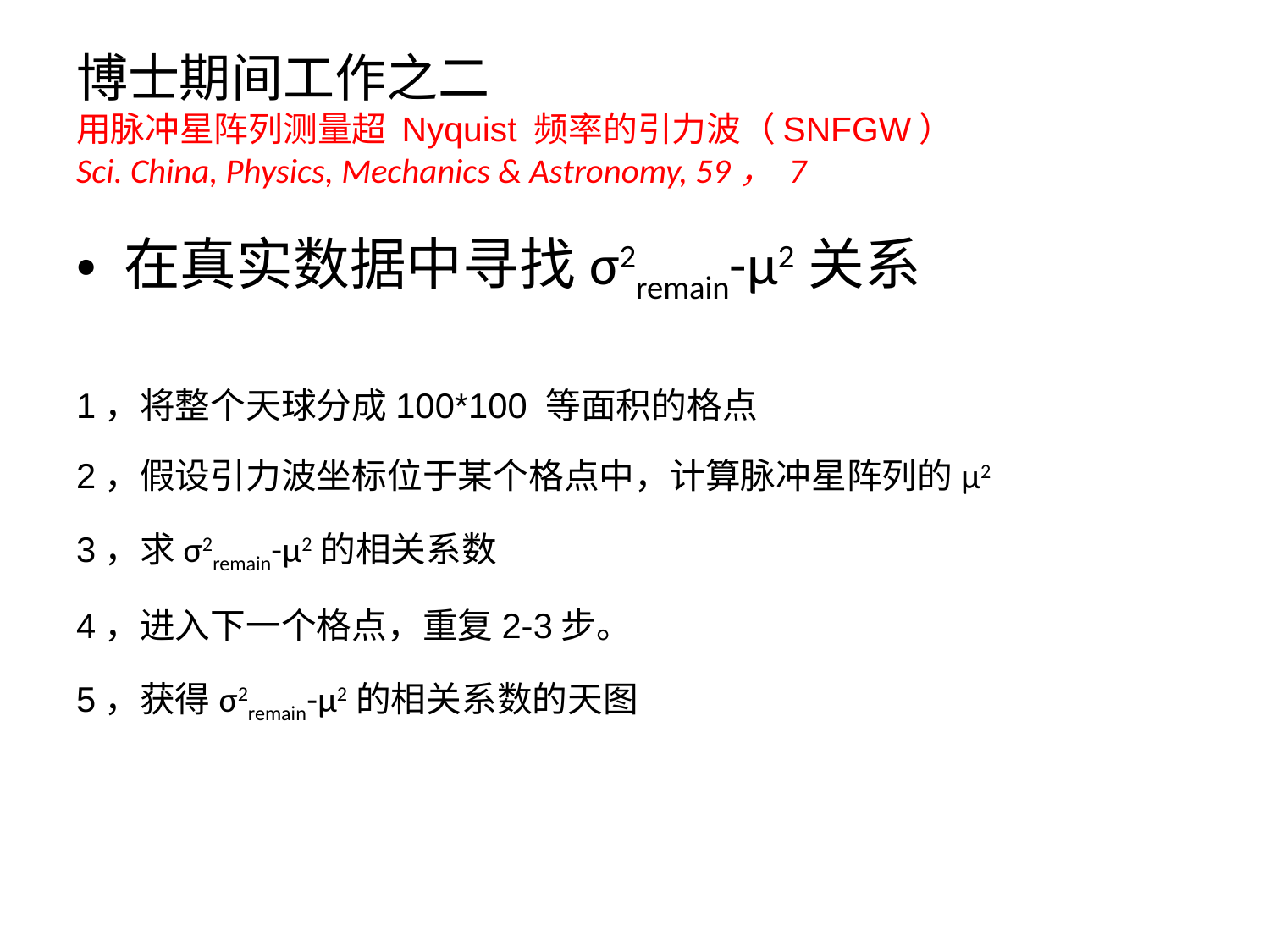

# 博士期间工作之二 用脉冲星阵列测量超 Nyquist 频率的引力波（SNFGW） Sci. China, Physics, Mechanics & Astronomy, 59， 7
在真实数据中寻找σ2remain-μ2关系

1，将整个天球分成100*100 等面积的格点
2，假设引力波坐标位于某个格点中，计算脉冲星阵列的μ2
3，求σ2remain-μ2的相关系数
4，进入下一个格点，重复2-3步。
5，获得σ2remain-μ2的相关系数的天图